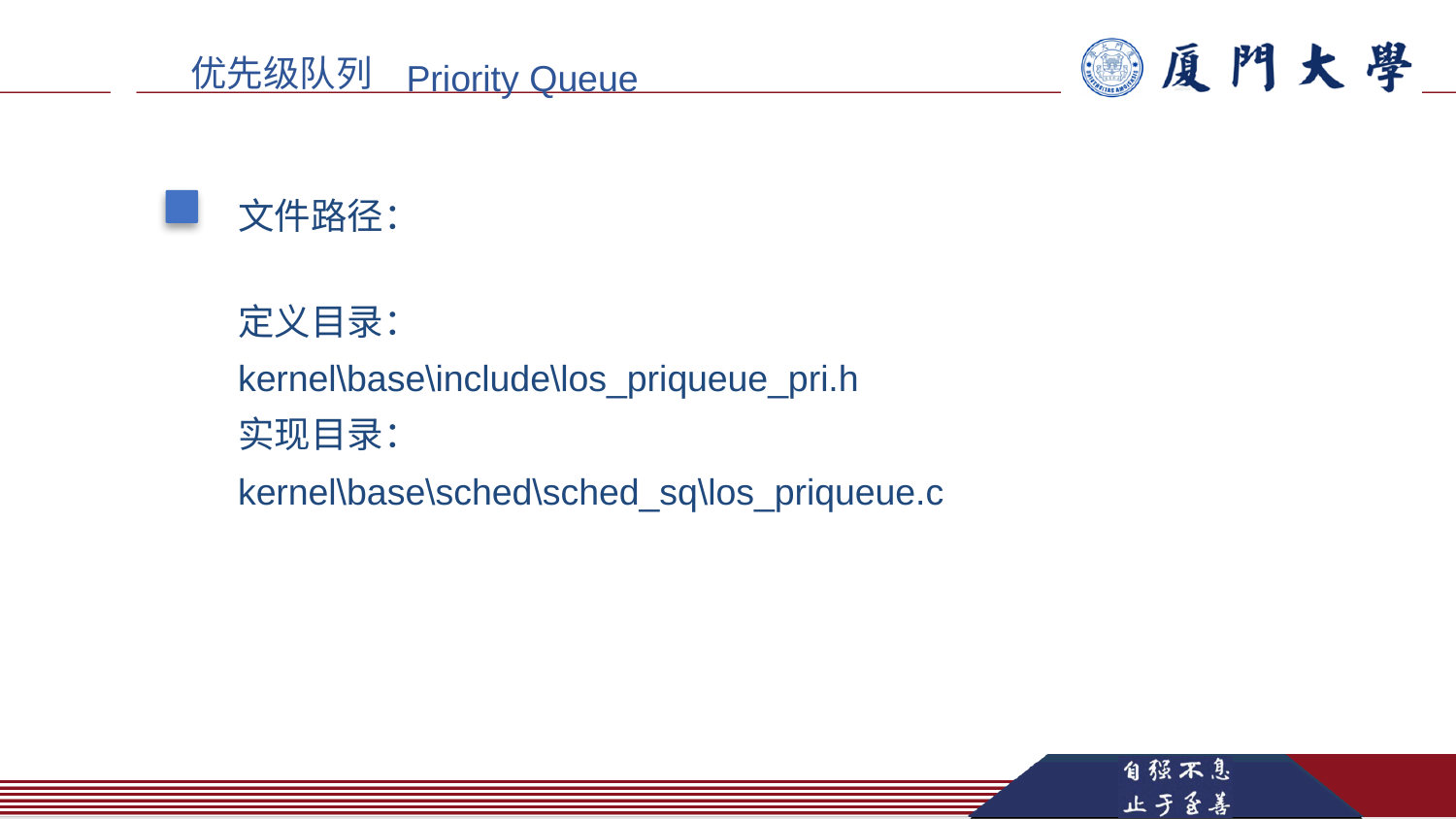

2
优先级队列
Priority Queue
文件路径：

定义⽬录：
kernel\base\include\los_priqueue_pri.h
实现⽬录：
kernel\base\sched\sched_sq\los_priqueue.c